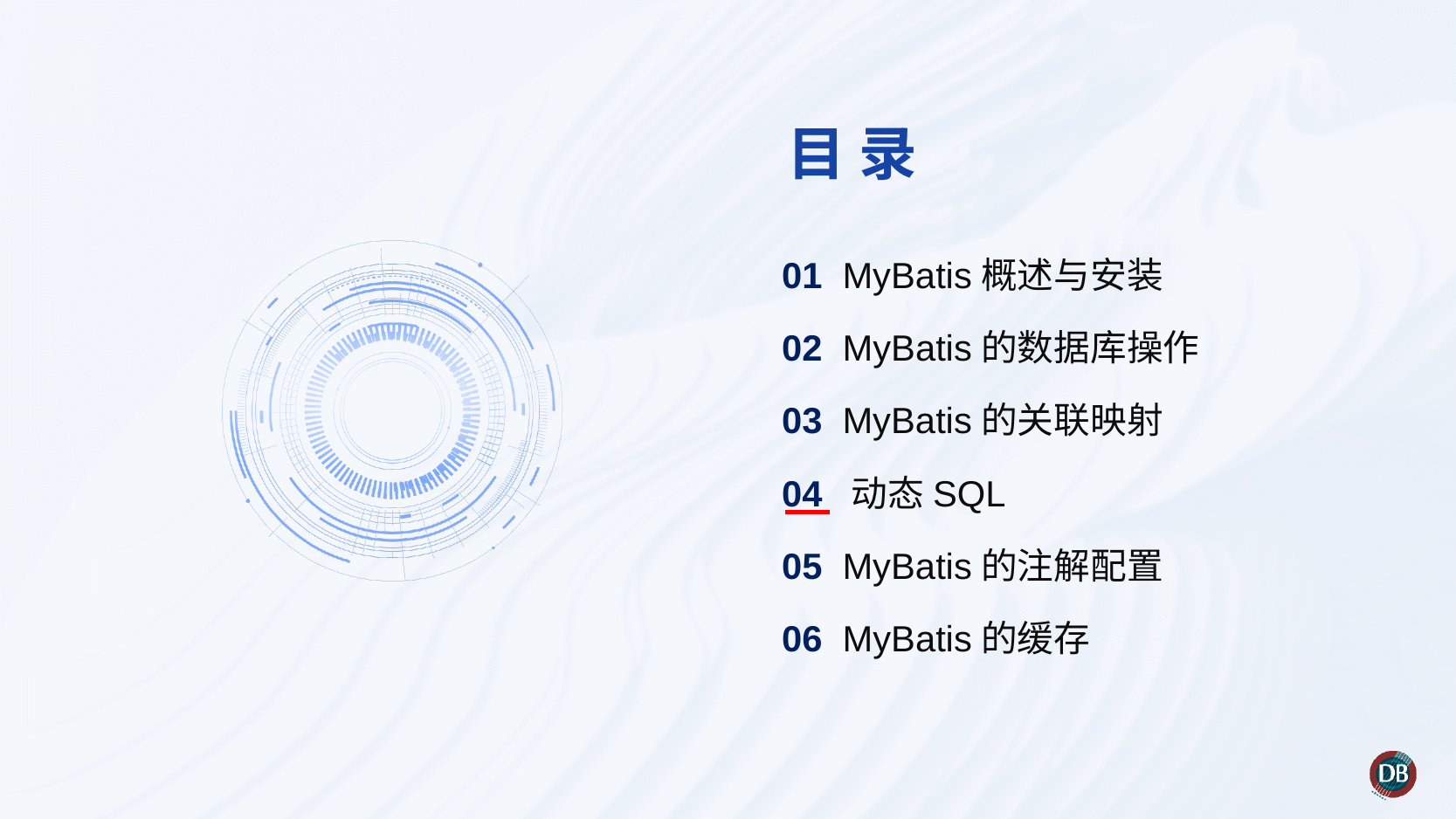

01  MyBatis概述与安装
02  MyBatis的数据库操作
03  MyBatis的关联映射
04  动态SQL
05  MyBatis的注解配置
06  MyBatis的缓存